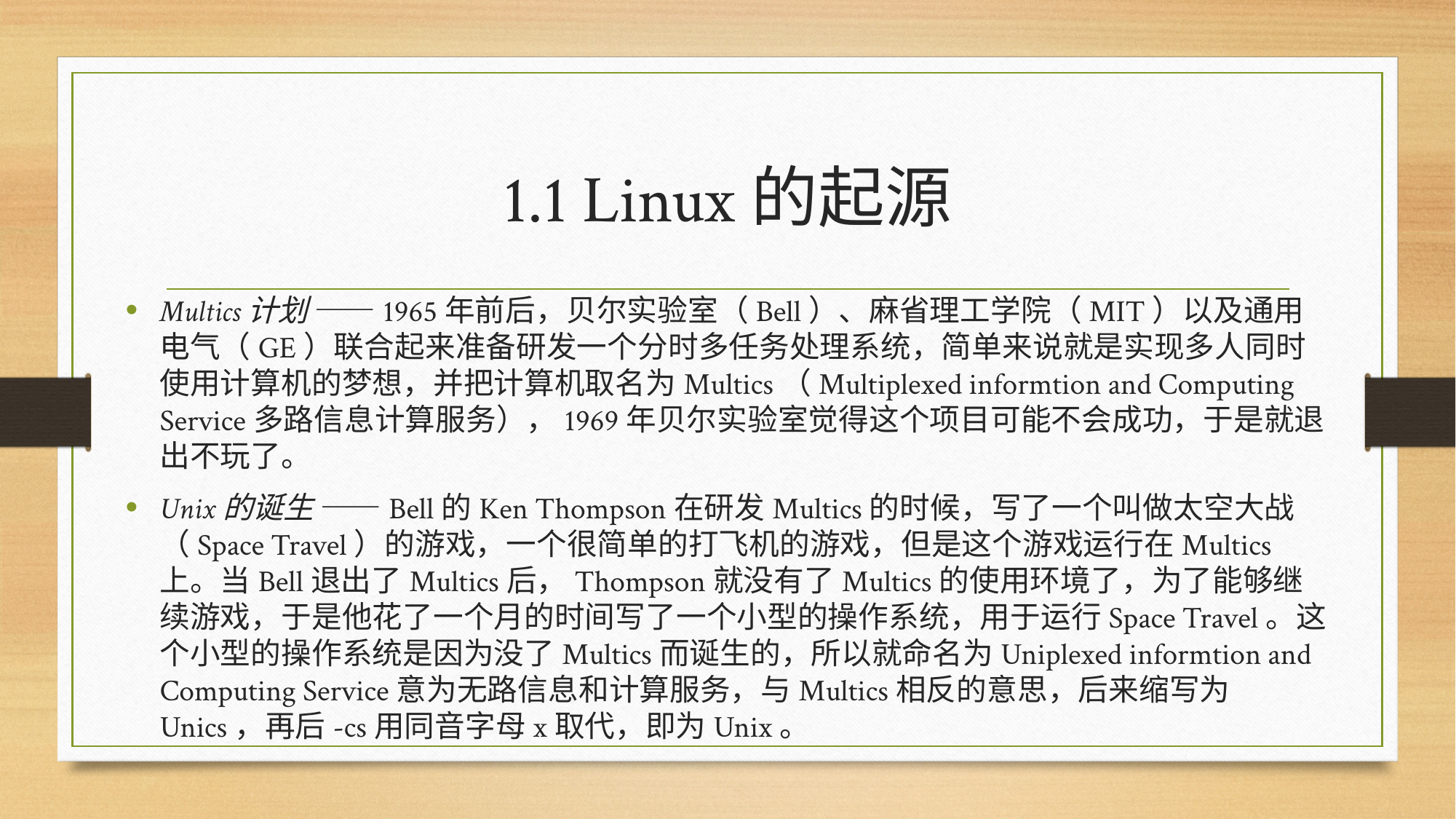

# 1.1 Linux的起源
Multics计划 ——1965年前后，贝尔实验室（Bell）、麻省理工学院（MIT）以及通用电气（GE）联合起来准备研发一个分时多任务处理系统，简单来说就是实现多人同时使用计算机的梦想，并把计算机取名为Multics（Multiplexed informtion and Computing Service多路信息计算服务），1969年贝尔实验室觉得这个项目可能不会成功，于是就退出不玩了。
Unix的诞生 ——Bell的Ken Thompson在研发Multics的时候，写了一个叫做太空大战（Space Travel）的游戏，一个很简单的打飞机的游戏，但是这个游戏运行在Multics上。当Bell退出了Multics后，Thompson就没有了Multics的使用环境了，为了能够继续游戏，于是他花了一个月的时间写了一个小型的操作系统，用于运行Space Travel。这个小型的操作系统是因为没了Multics而诞生的，所以就命名为Uniplexed informtion and Computing Service意为无路信息和计算服务，与Multics相反的意思，后来缩写为Unics，再后-cs用同音字母x取代，即为Unix。